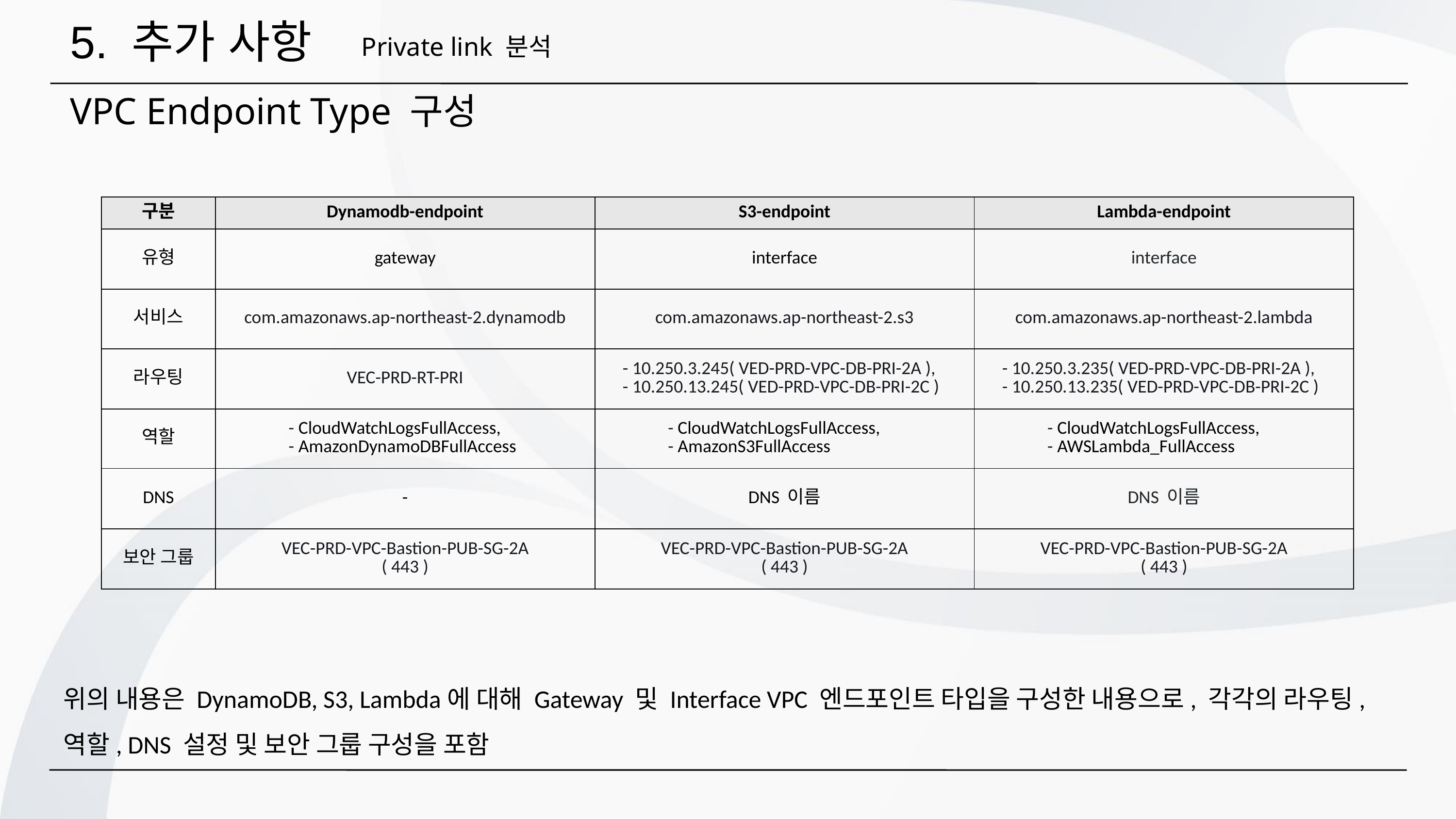

5. 추가 사항
Private link 분석
VPC Endpoint Type 구성
| 구분 | Dynamodb-endpoint | S3-endpoint | Lambda-endpoint |
| --- | --- | --- | --- |
| 유형 | gateway | interface | interface |
| 서비스 | com.amazonaws.ap-northeast-2.dynamodb | com.amazonaws.ap-northeast-2.s3 | com.amazonaws.ap-northeast-2.lambda |
| 라우팅 | VEC-PRD-RT-PRI | - 10.250.3.245( VED-PRD-VPC-DB-PRI-2A ), - 10.250.13.245( VED-PRD-VPC-DB-PRI-2C ) | - 10.250.3.235( VED-PRD-VPC-DB-PRI-2A ), - 10.250.13.235( VED-PRD-VPC-DB-PRI-2C ) |
| 역할 | - CloudWatchLogsFullAccess, - AmazonDynamoDBFullAccess | - CloudWatchLogsFullAccess, - AmazonS3FullAccess | - CloudWatchLogsFullAccess, - AWSLambda\_FullAccess |
| DNS | - | DNS 이름 | DNS 이름 |
| 보안 그룹 | VEC-PRD-VPC-Bastion-PUB-SG-2A ( 443 ) | VEC-PRD-VPC-Bastion-PUB-SG-2A ( 443 ) | VEC-PRD-VPC-Bastion-PUB-SG-2A ( 443 ) |

위의 내용은 DynamoDB, S3, Lambda에 대해 Gateway 및 Interface VPC 엔드포인트 타입을 구성한 내용으로, 각각의 라우팅, 역할, DNS 설정 및 보안 그룹 구성을 포함